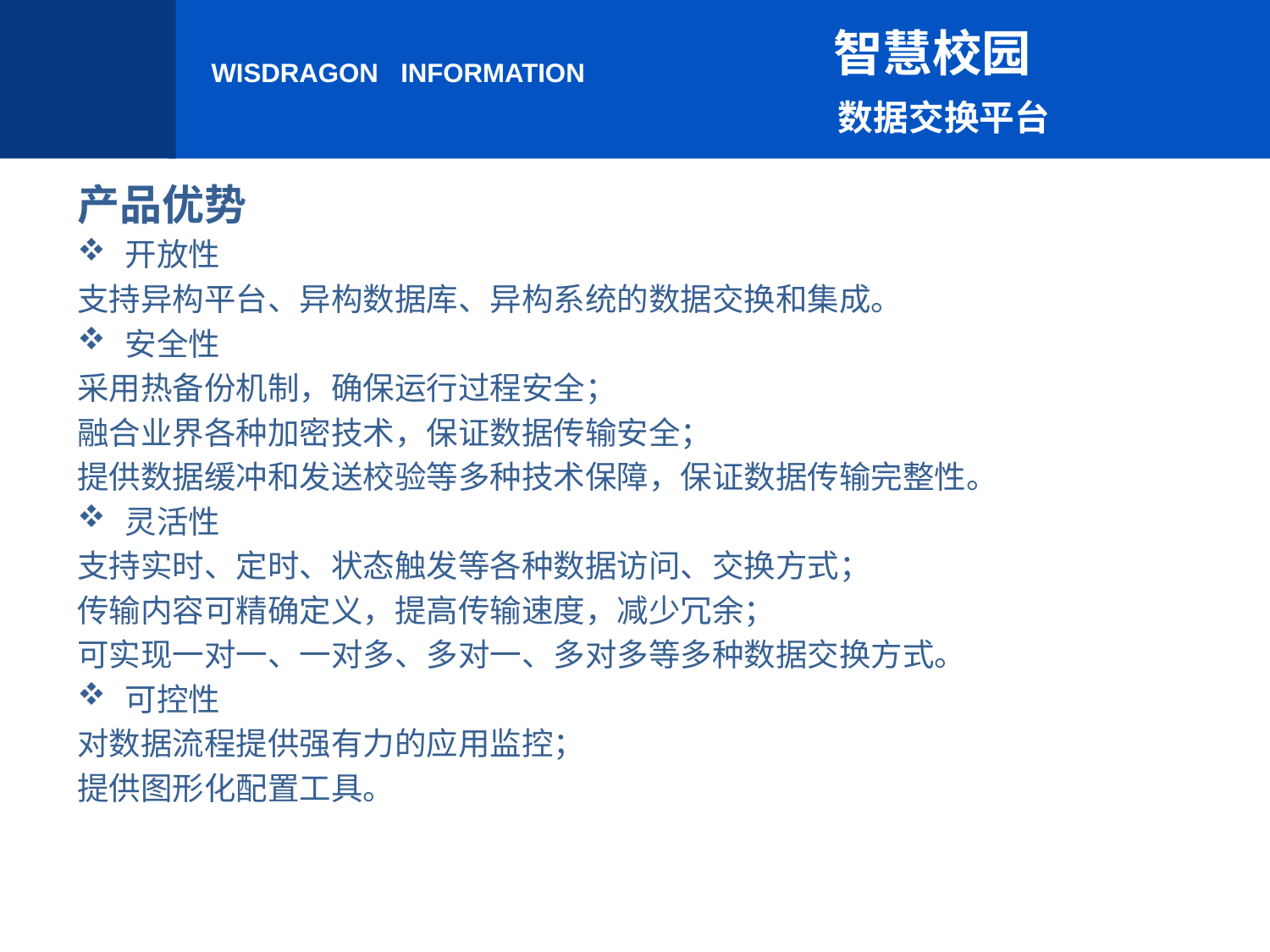

智慧校园
 数据交换平台
产品优势
开放性
支持异构平台、异构数据库、异构系统的数据交换和集成。
安全性
采用热备份机制，确保运行过程安全；
融合业界各种加密技术，保证数据传输安全；
提供数据缓冲和发送校验等多种技术保障，保证数据传输完整性。
灵活性
支持实时、定时、状态触发等各种数据访问、交换方式；
传输内容可精确定义，提高传输速度，减少冗余；
可实现一对一、一对多、多对一、多对多等多种数据交换方式。
可控性
对数据流程提供强有力的应用监控；
提供图形化配置工具。